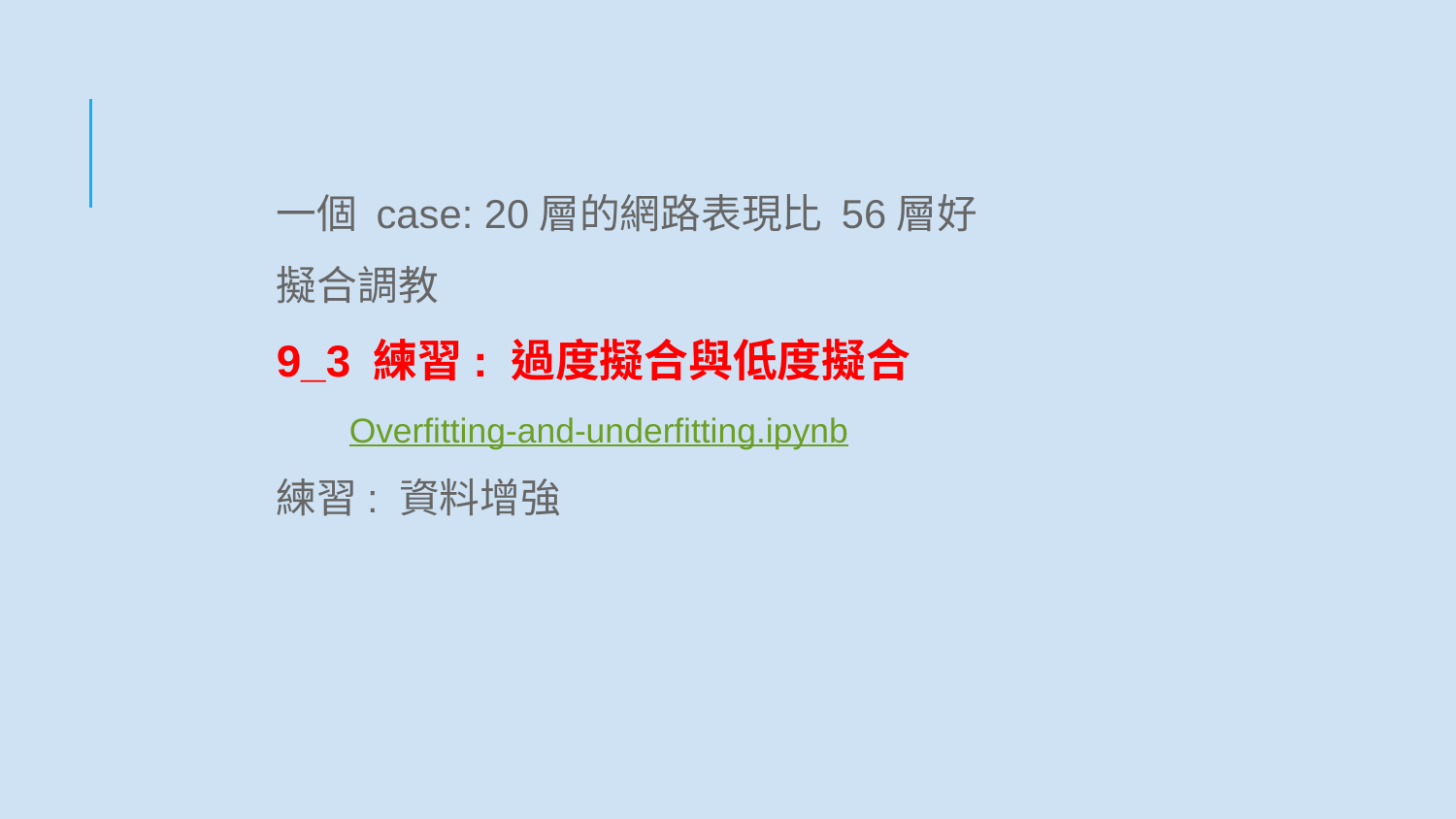

一個 case: 20層的網路表現比 56層好
擬合調教
9_3 練習: 過度擬合與低度擬合
Overfitting-and-underfitting.ipynb
練習: 資料增強